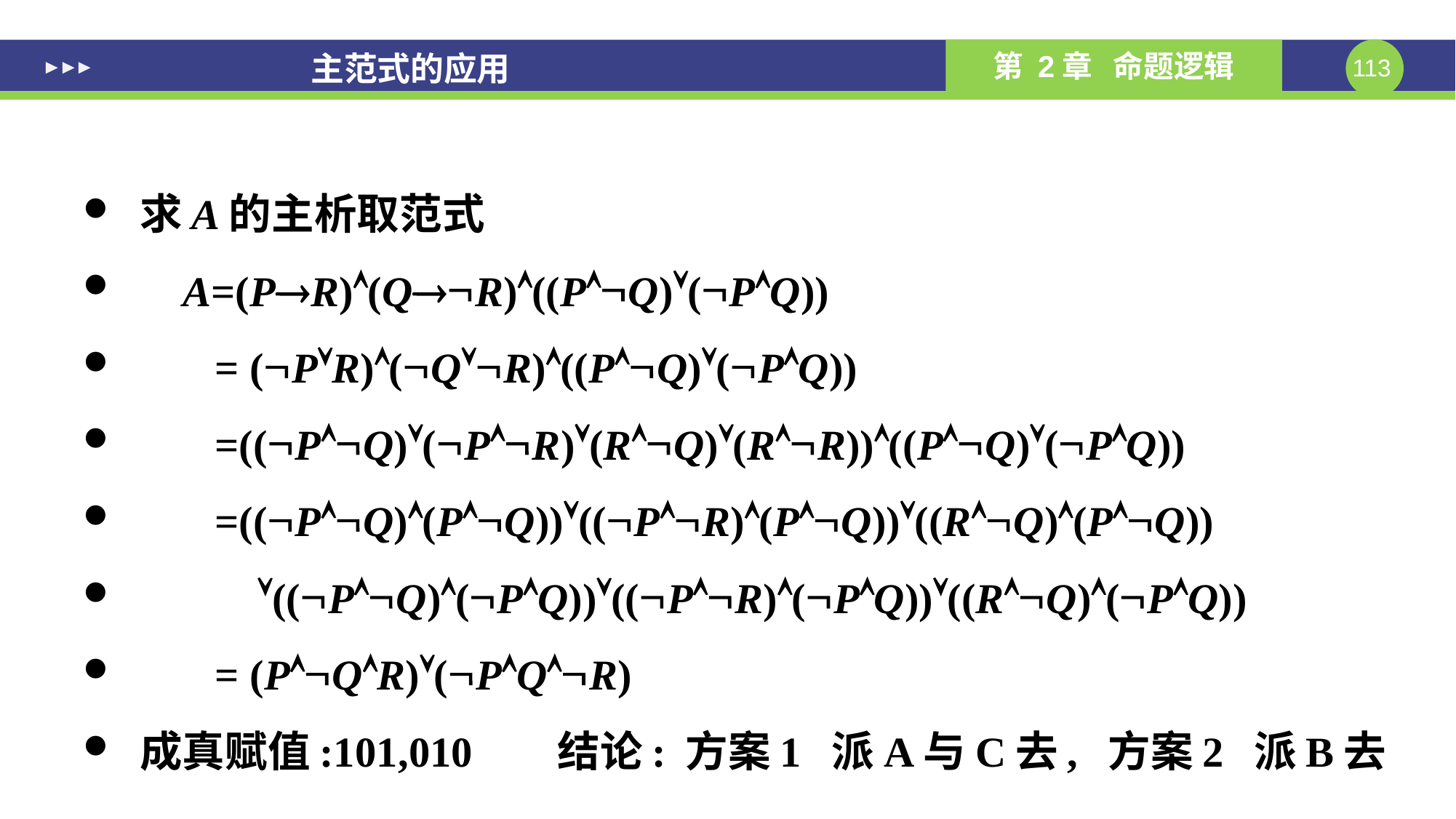

# 主范式的应用
求A的主析取范式
    A=(p→r)∧(q→¬r)∧((p∧¬q)∨(¬p∧q))
       = (¬p∨r)∧(¬q∨¬r)∧((p∧¬q)∨(¬p∧q))
       =((¬p∧¬q)∨(¬p∧¬r)∨(r∧¬q)∨(r∧¬r))∧((p∧¬q)∨(¬p∧q))
       =((¬p∧¬q)∧(p∧¬q))∨((¬p∧¬r)∧(p∧¬q))∨((r∧¬q)∧(p∧¬q))
          ∨((¬p∧¬q)∧(¬p∧q))∨((¬p∧¬r)∧(¬p∧q))∨((r∧¬q)∧(¬p∧q))
       = (p∧¬q∧r)∨(¬p∧q∧¬r)
成真赋值:101,010       结论: 方案1  派A与C去,  方案2  派B去